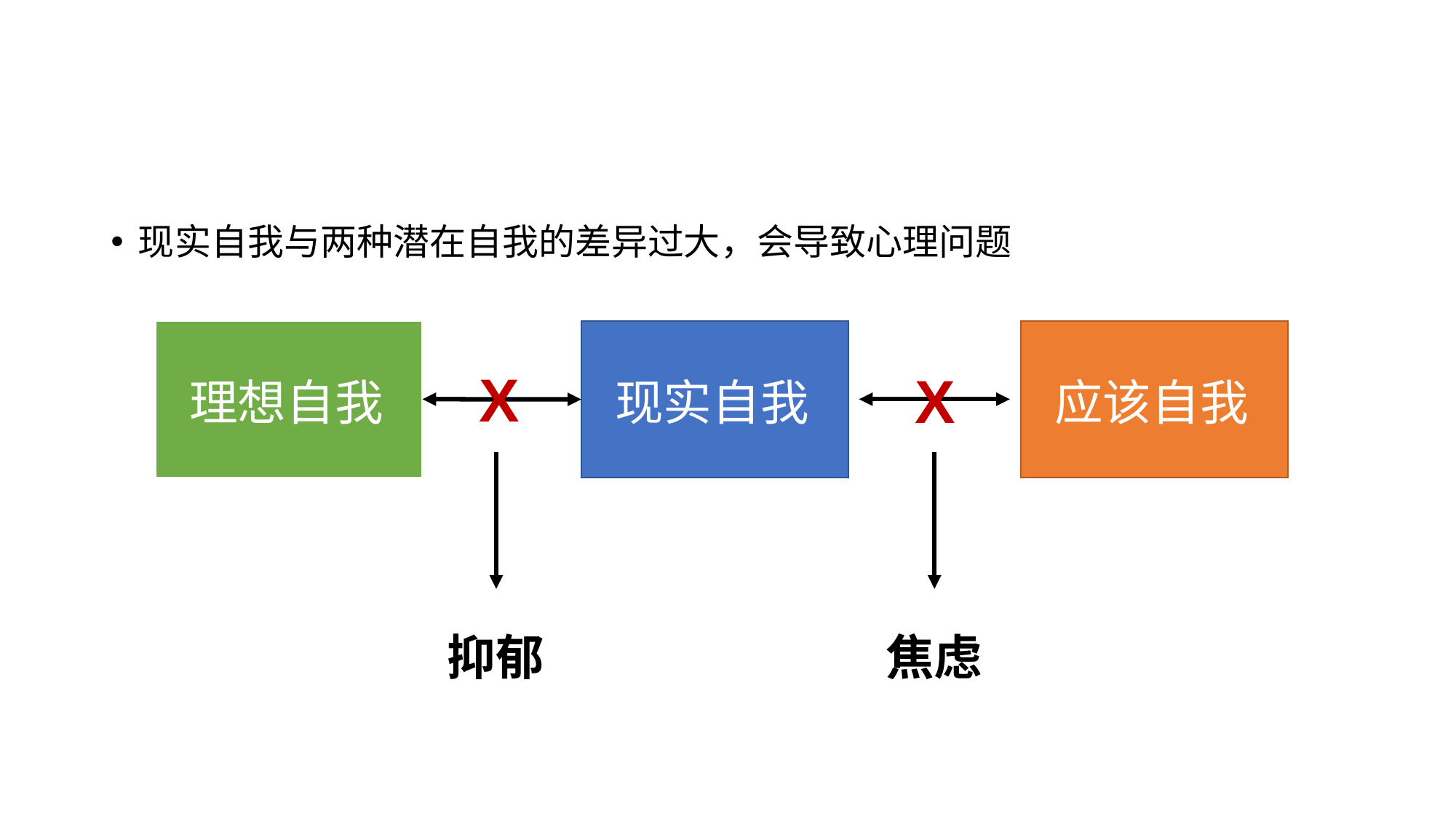

现实自我与两种潜在自我的差异过大，会导致心理问题

理想自我

现实自我

应该自我
X
X
抑郁
焦虑